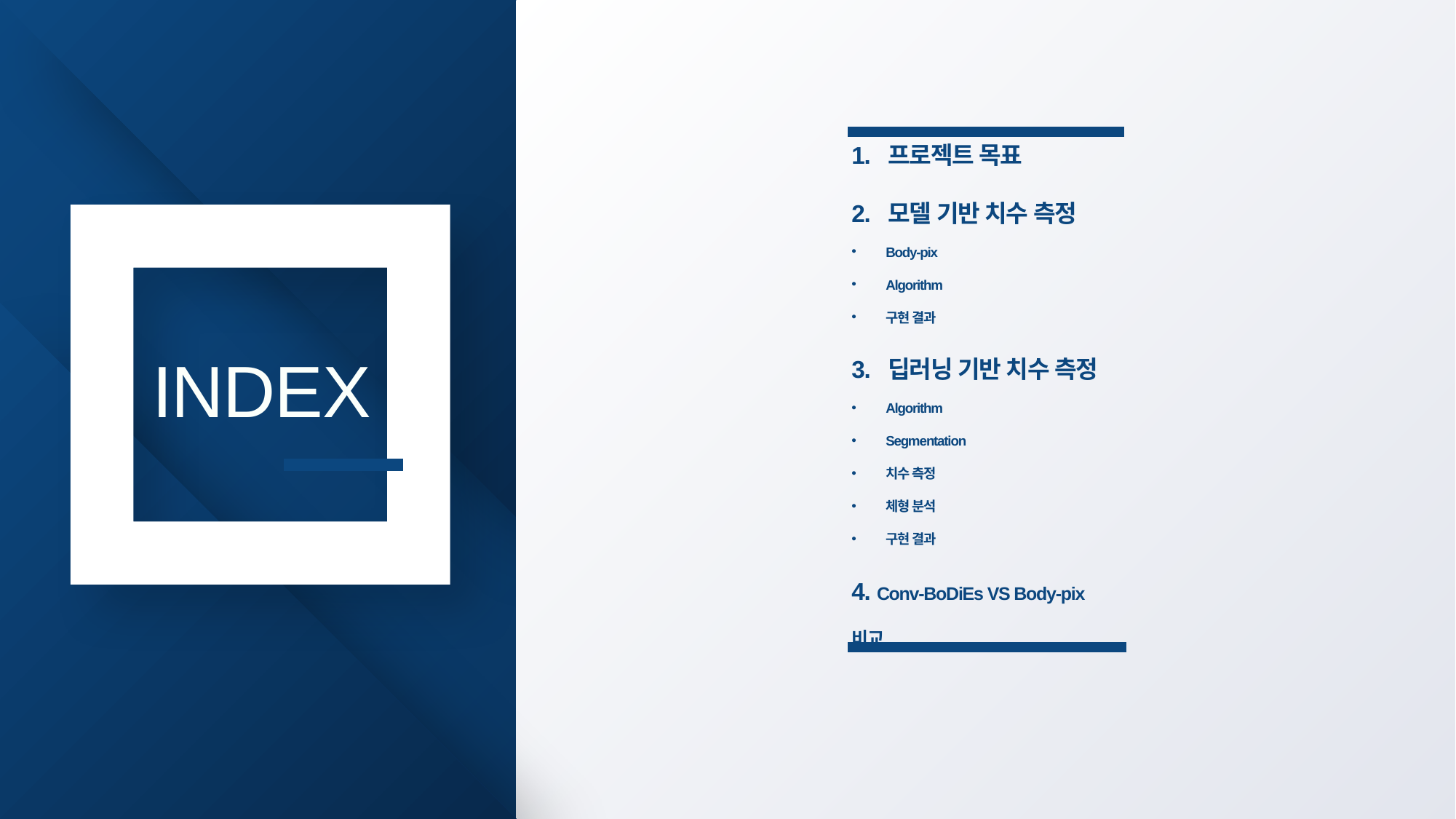

1.  프로젝트 목표
2.  모델 기반 치수 측정
Body-pix
Algorithm
구현 결과
3.  딥러닝 기반 치수 측정
Algorithm
Segmentation
치수 측정
체형 분석
구현 결과
4. Conv-BoDiEs VS Body-pix 비교

INDEX